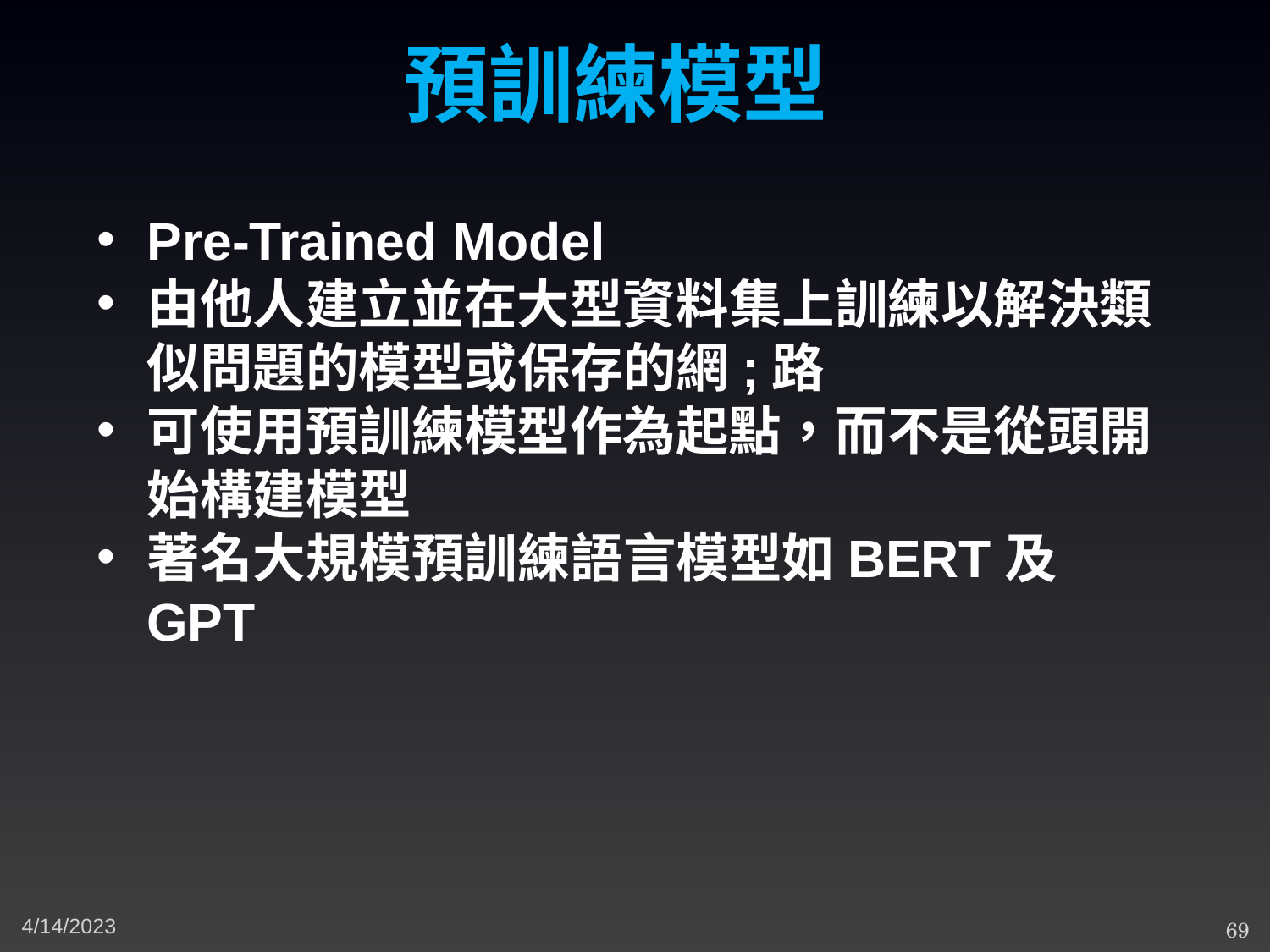

預訓練模型
Pre-Trained Model
由他人建立並在大型資料集上訓練以解決類似問題的模型或保存的網;路
可使用預訓練模型作為起點，而不是從頭開始構建模型
著名大規模預訓練語言模型如BERT及GPT
4/14/2023
69